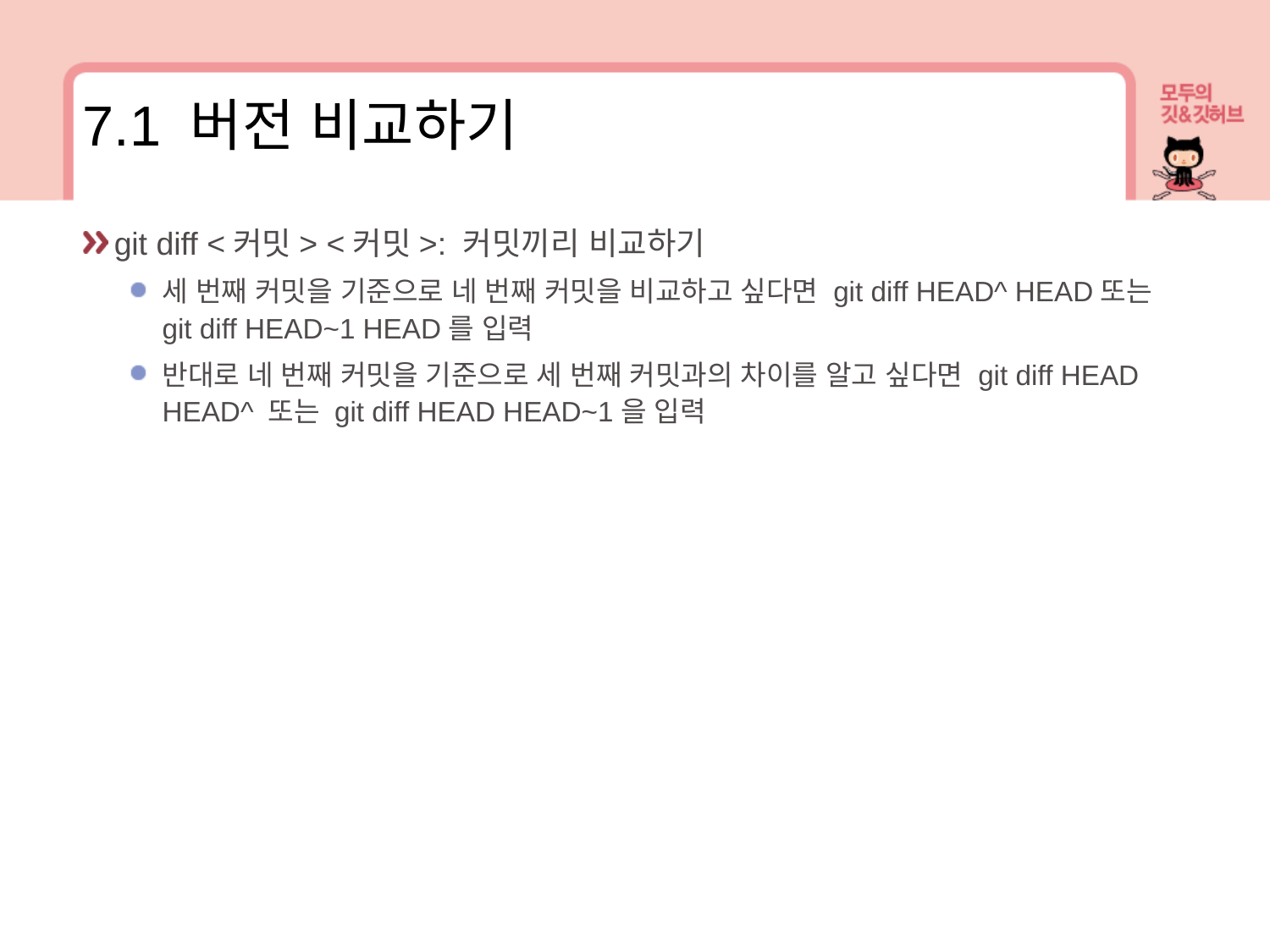

7.1 버전 비교하기
git diff <커밋> <커밋>: 커밋끼리 비교하기
세 번째 커밋을 기준으로 네 번째 커밋을 비교하고 싶다면 git diff HEAD^ HEAD또는 git diff HEAD~1 HEAD를 입력
반대로 네 번째 커밋을 기준으로 세 번째 커밋과의 차이를 알고 싶다면 git diff HEAD HEAD^ 또는 git diff HEAD HEAD~1을 입력